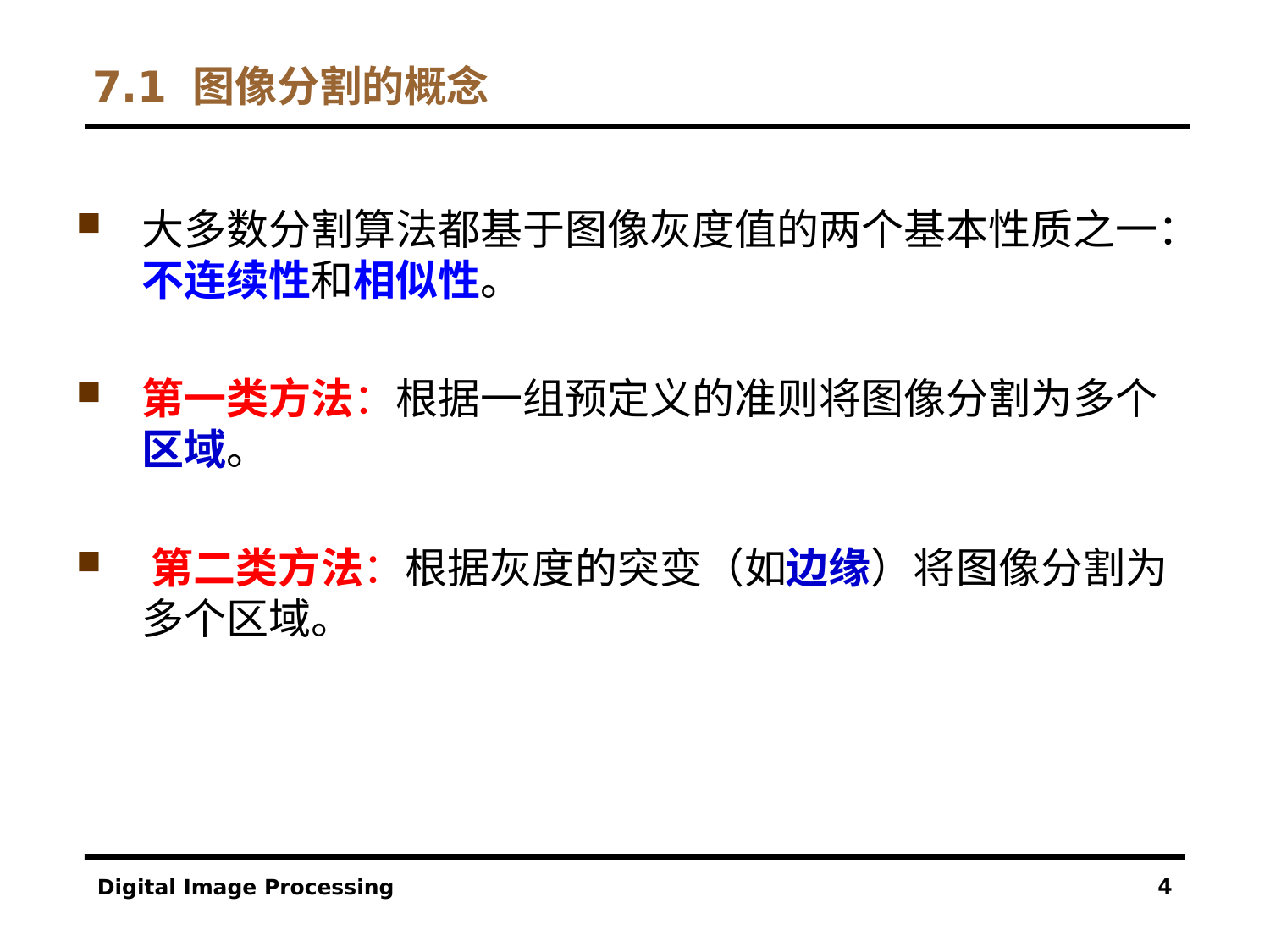

# 7.1 图像分割的概念
大多数分割算法都基于图像灰度值的两个基本性质之一：不连续性和相似性。

第一类方法：根据一组预定义的准则将图像分割为多个区域。 ﻿

﻿第二类方法：根据灰度的突变（如边缘）将图像分割为多个区域。
4
Digital Image Processing